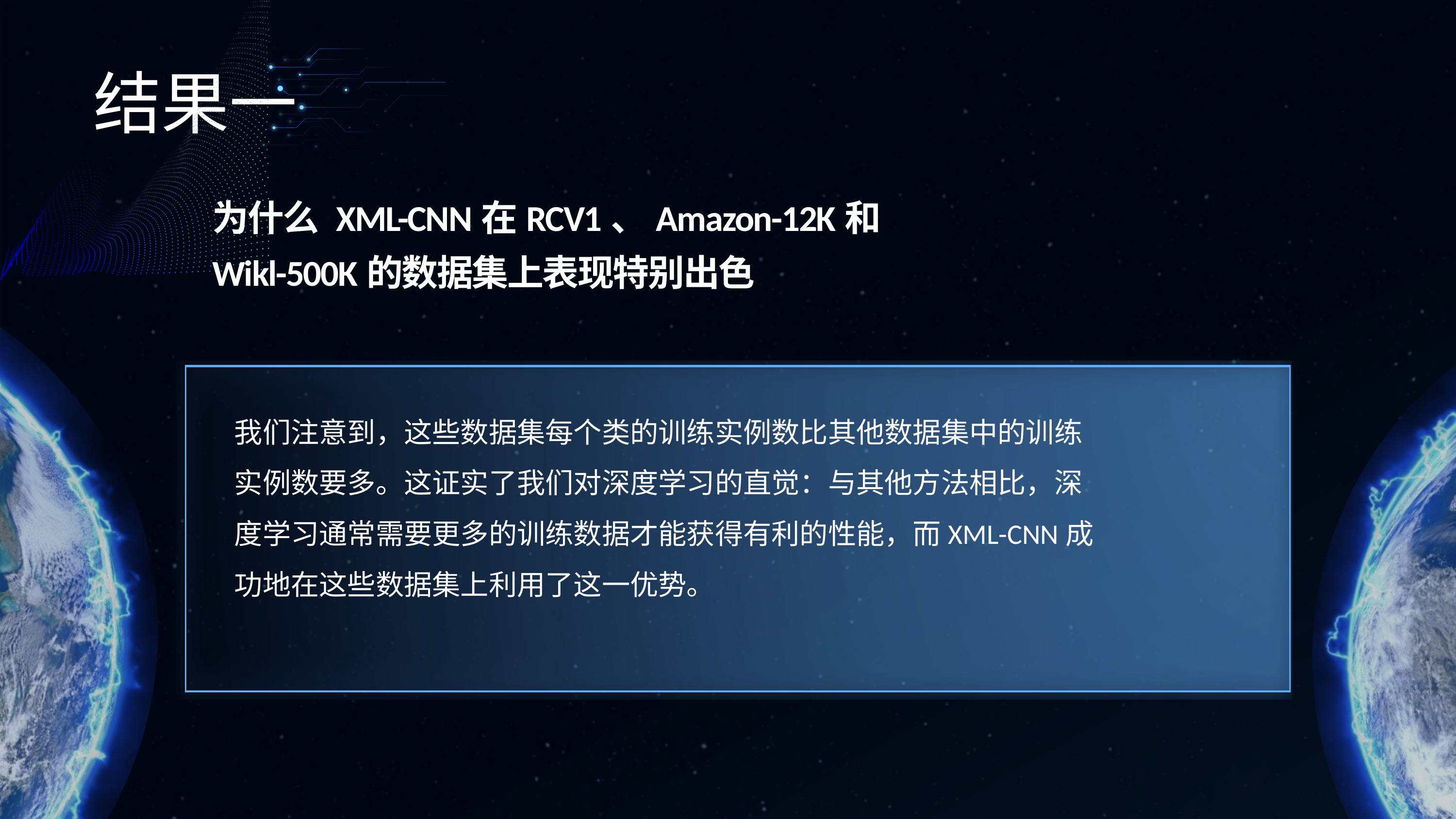

结果一
为什么 XML-CNN在RCV1、Amazon-12K和Wikl-500K的数据集上表现特别出色

我们注意到，这些数据集每个类的训练实例数比其他数据集中的训练实例数要多。这证实了我们对深度学习的直觉：与其他方法相比，深度学习通常需要更多的训练数据才能获得有利的性能，而XML-CNN成功地在这些数据集上利用了这一优势。